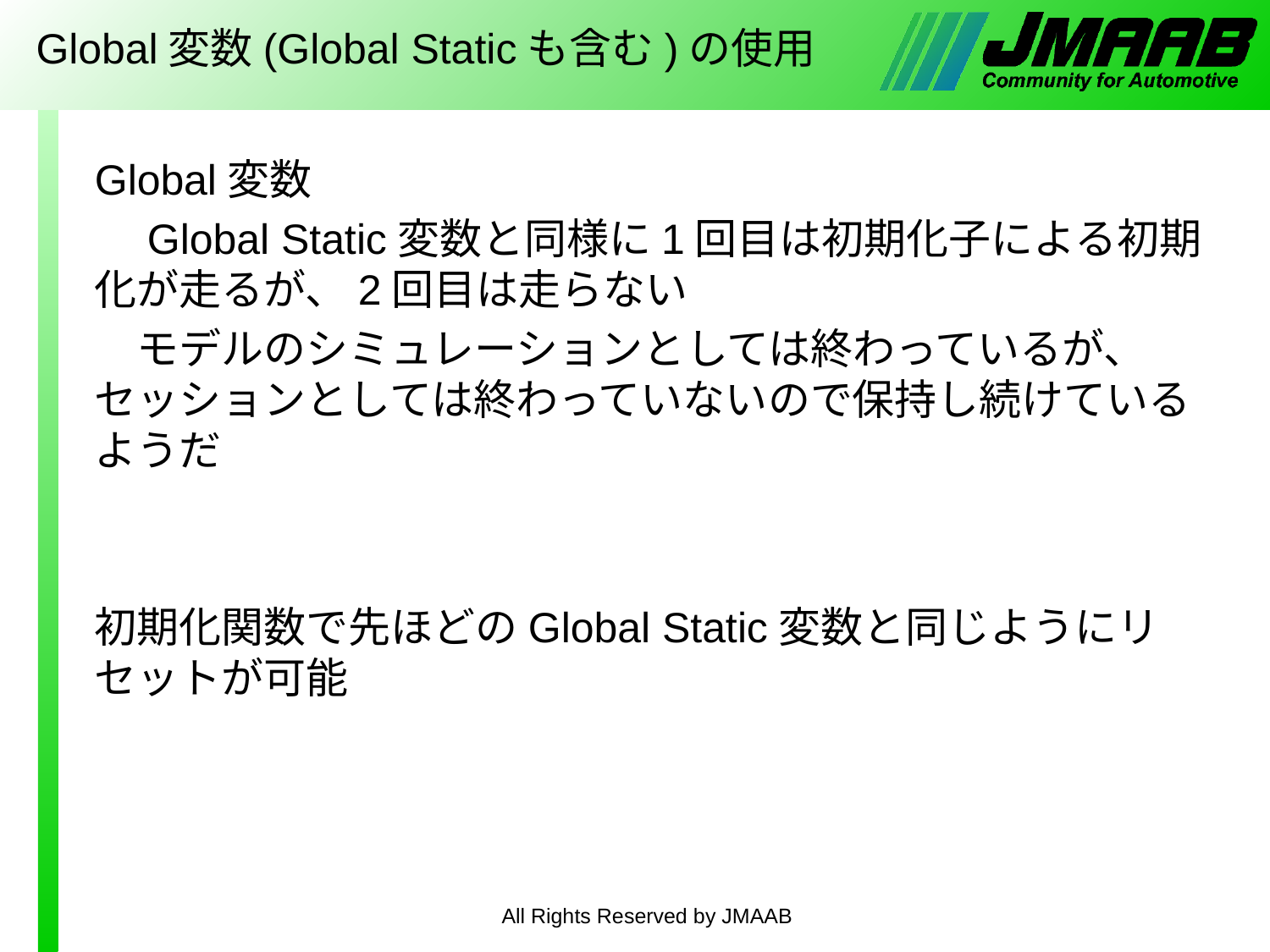

# Global変数(Global Staticも含む)の使用
Global変数
　Global Static変数と同様に1回目は初期化子による初期化が走るが、2回目は走らない
　モデルのシミュレーションとしては終わっているが、セッションとしては終わっていないので保持し続けているようだ

初期化関数で先ほどのGlobal Static変数と同じようにリセットが可能